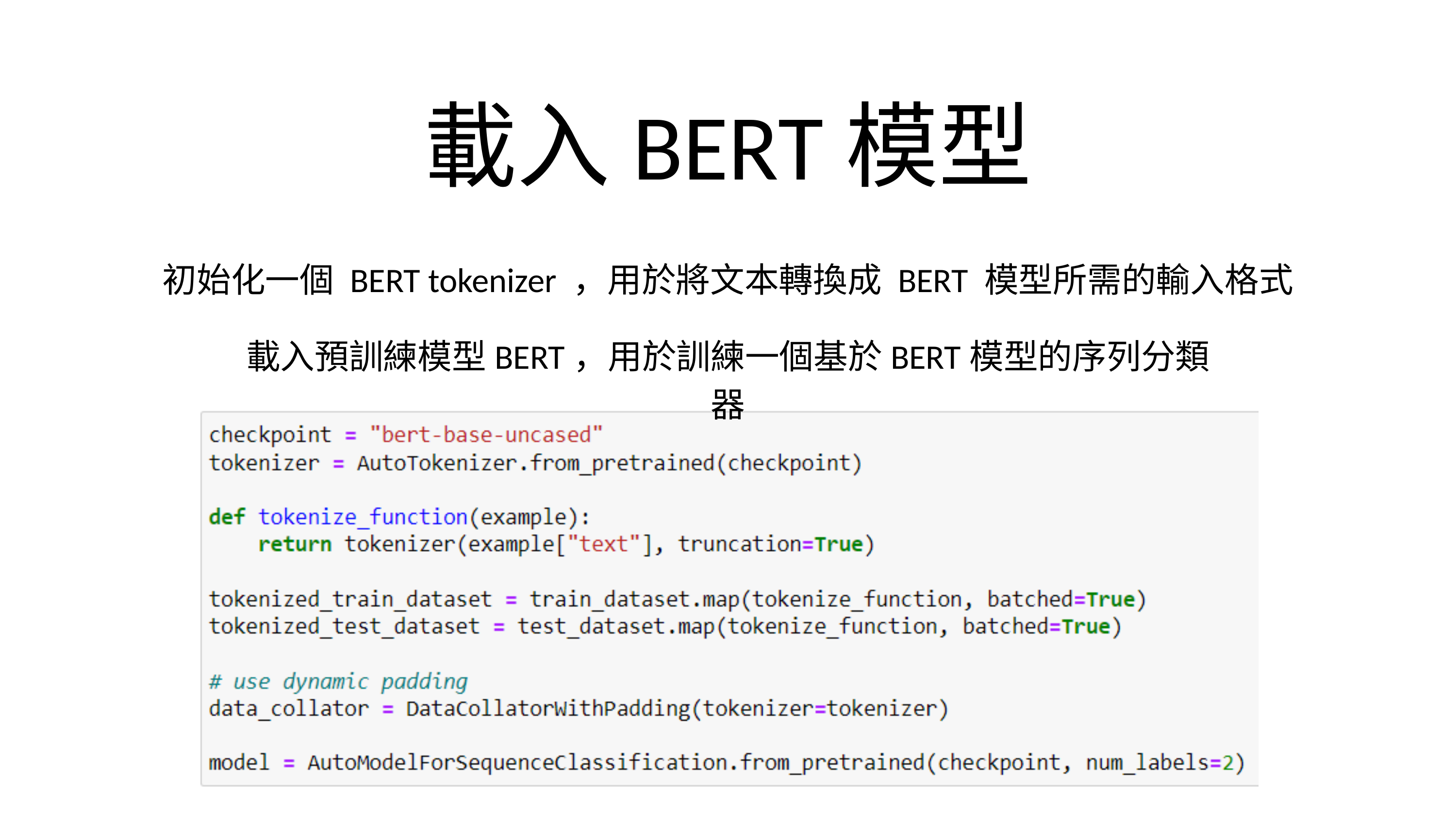

載入BERT模型
初始化一個 BERT tokenizer ，用於將文本轉換成 BERT 模型所需的輸入格式
載入預訓練模型BERT，用於訓練一個基於BERT模型的序列分類器